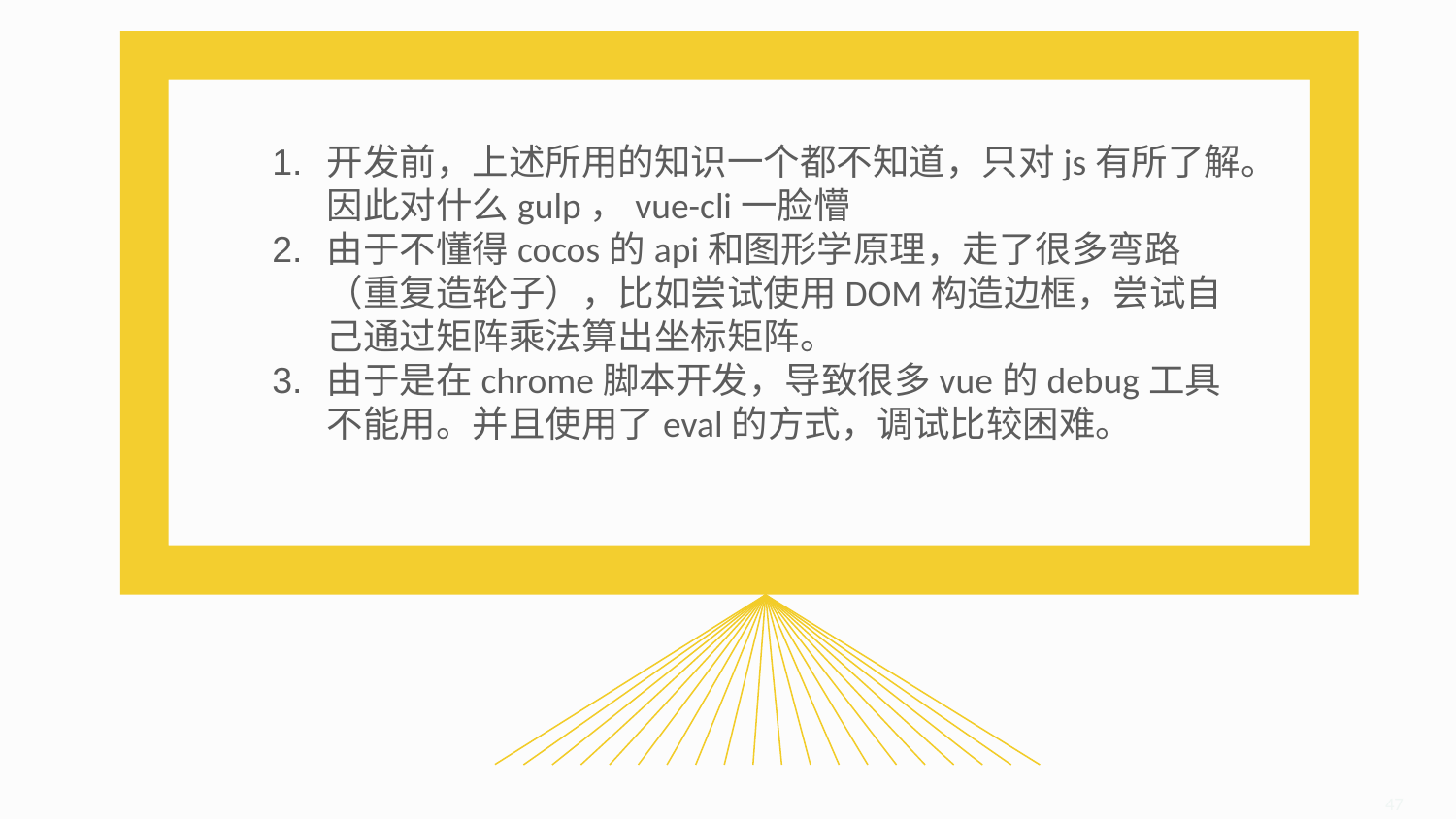

开发前，上述所用的知识一个都不知道，只对js有所了解。因此对什么gulp，vue-cli一脸懵
由于不懂得cocos的api和图形学原理，走了很多弯路（重复造轮子），比如尝试使用DOM构造边框，尝试自己通过矩阵乘法算出坐标矩阵。
由于是在chrome脚本开发，导致很多vue的debug工具不能用。并且使用了eval的方式，调试比较困难。